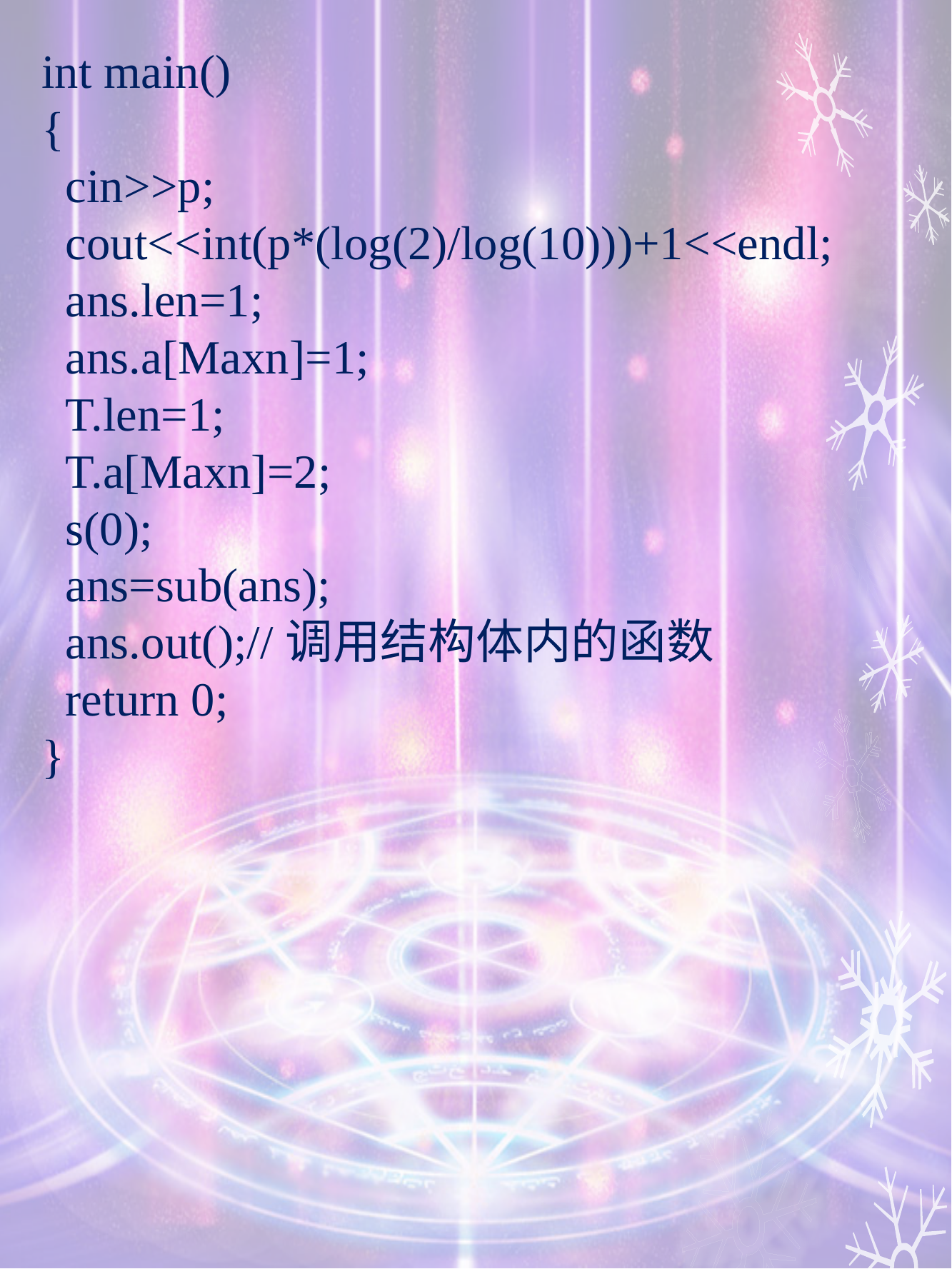

int main()
{
  cin>>p;
  cout<<int(p*(log(2)/log(10)))+1<<endl;
  ans.len=1;
  ans.a[Maxn]=1;
  T.len=1;
  T.a[Maxn]=2;
  s(0);
  ans=sub(ans);
  ans.out();//调用结构体内的函数
  return 0;
}